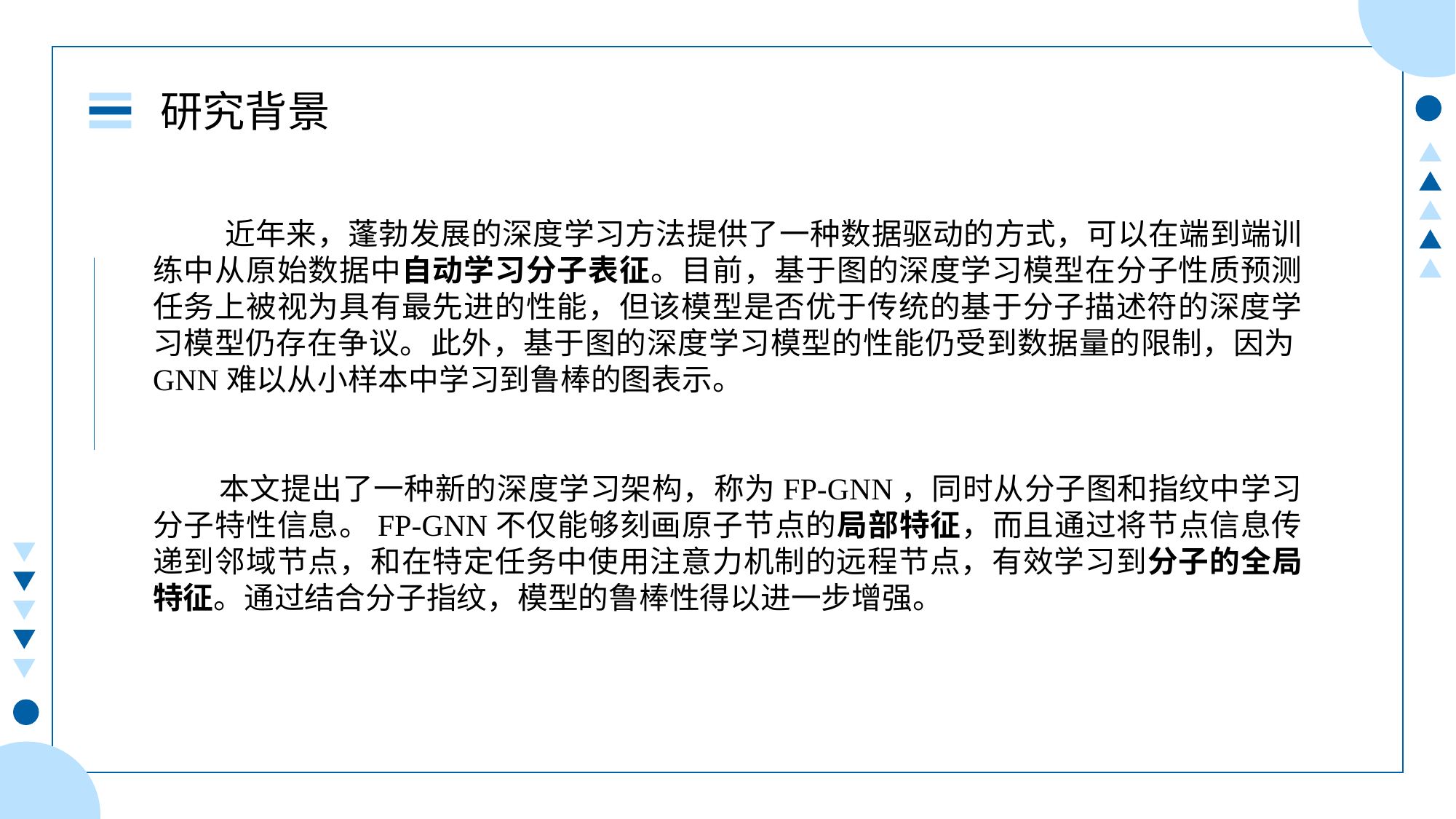

研究背景

         近年来，蓬勃发展的深度学习方法提供了一种数据驱动的方式，可以在端到端训练中从原始数据中自动学习分子表征。目前，基于图的深度学习模型在分子性质预测任务上被视为具有最先进的性能，但该模型是否优于传统的基于分子描述符的深度学习模型仍存在争议。此外，基于图的深度学习模型的性能仍受到数据量的限制，因为GNN难以从小样本中学习到鲁棒的图表示。

        本文提出了一种新的深度学习架构，称为FP-GNN，同时从分子图和指纹中学习分子特性信息。FP-GNN不仅能够刻画原子节点的局部特征，而且通过将节点信息传递到邻域节点，和在特定任务中使用注意力机制的远程节点，有效学习到分子的全局特征。通过结合分子指纹，模型的鲁棒性得以进一步增强。
8